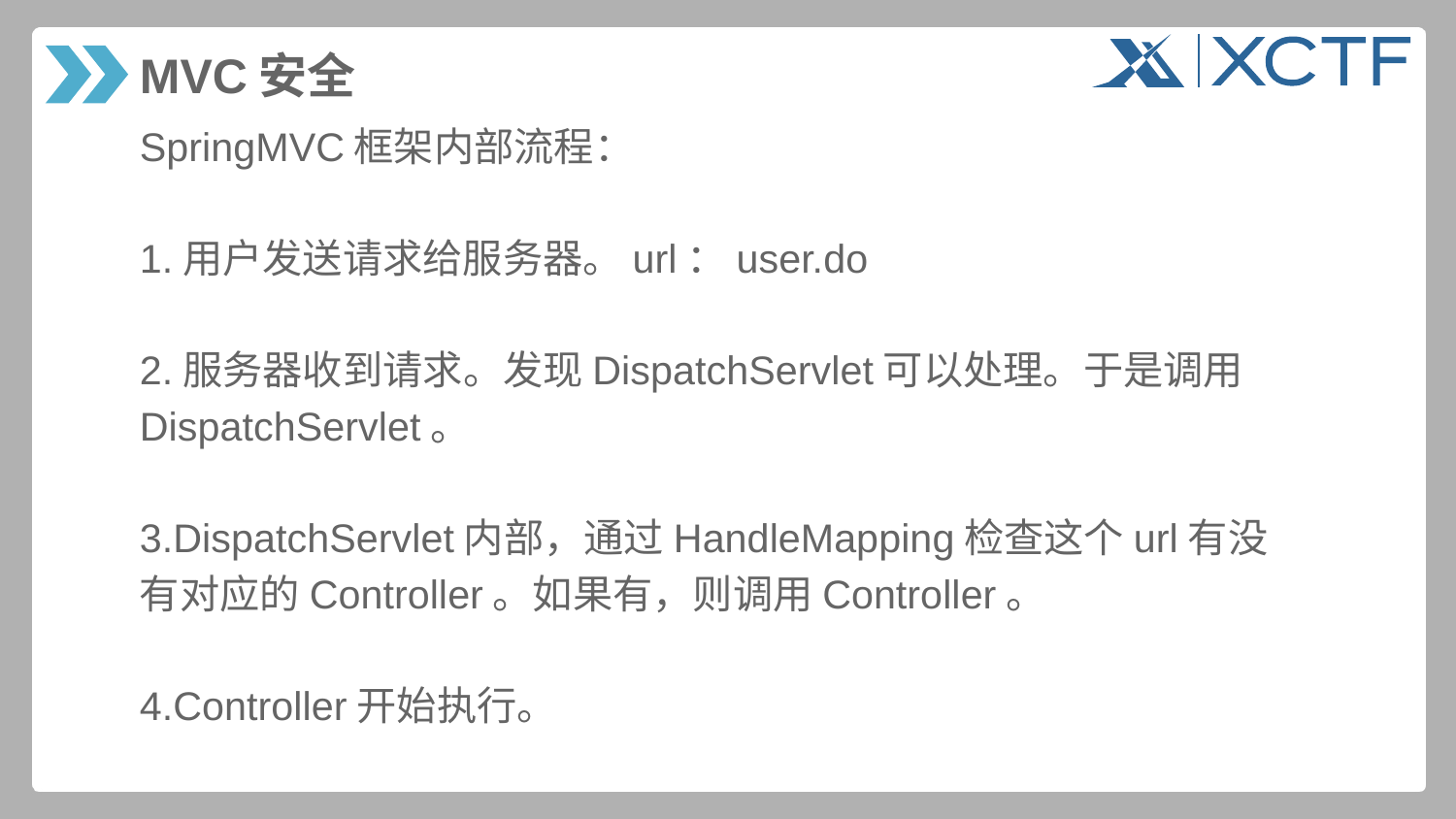

# MVC安全
SpringMVC框架内部流程：

1.用户发送请求给服务器。url：user.do

2.服务器收到请求。发现DispatchServlet可以处理。于是调用
DispatchServlet。

3.DispatchServlet内部，通过HandleMapping检查这个url有没
有对应的Controller。如果有，则调用Controller。

4.Controller开始执行。